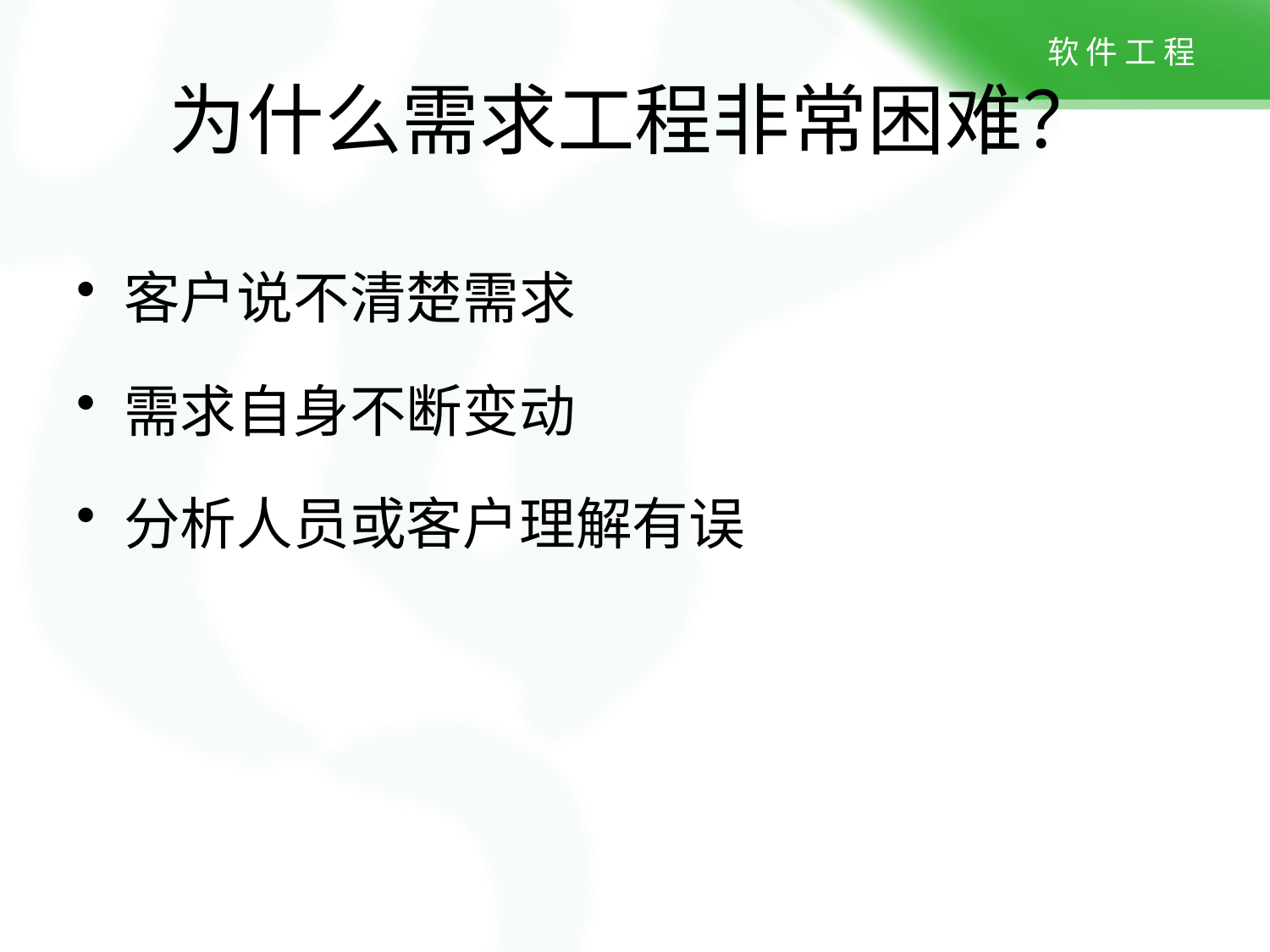

# 为什么需求工程非常困难？
客户说不清楚需求
需求自身不断变动
分析人员或客户理解有误